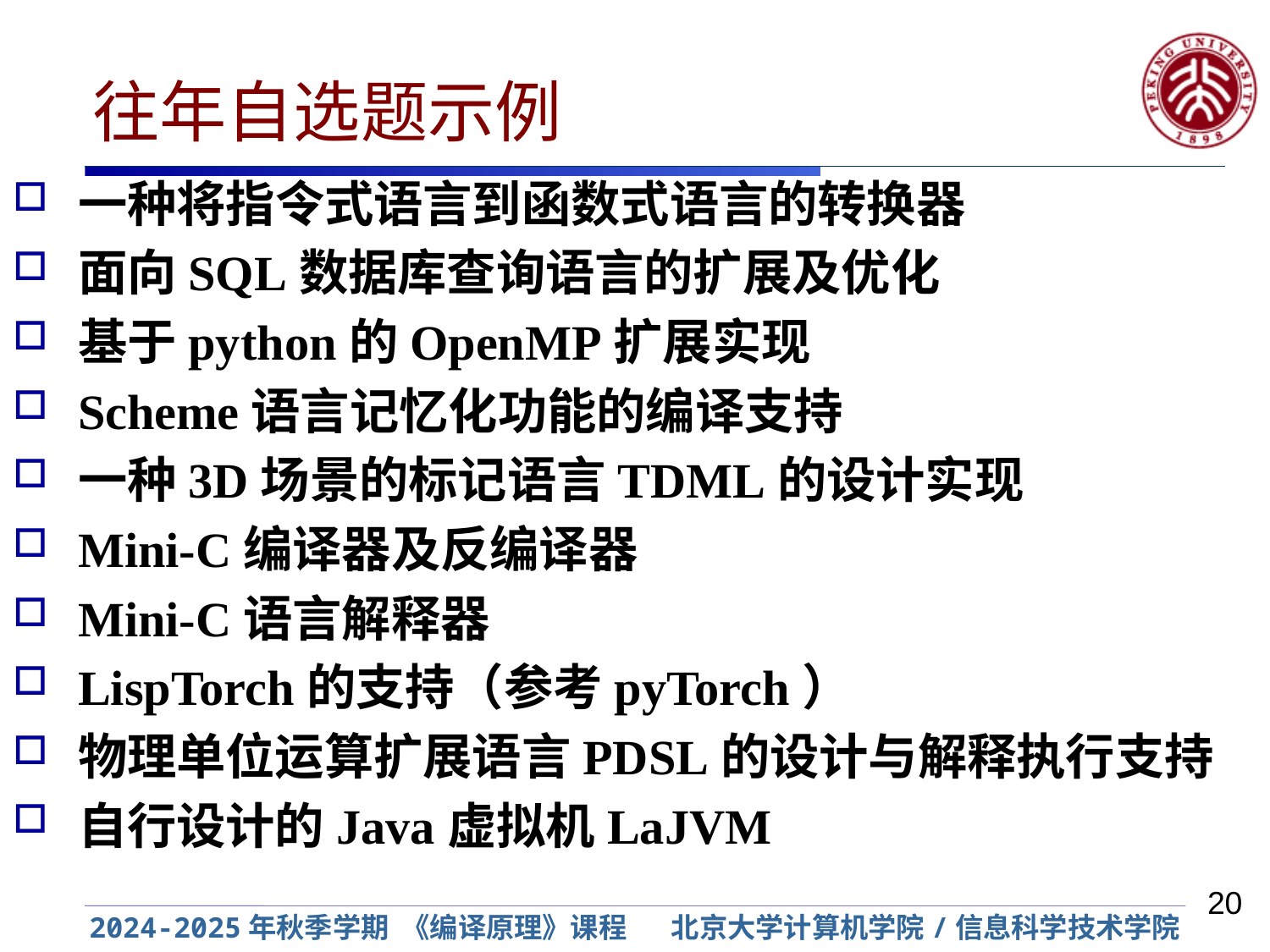

# 往年自选题示例
一种将指令式语言到函数式语言的转换器
面向SQL数据库查询语言的扩展及优化
基于python的OpenMP扩展实现
Scheme语言记忆化功能的编译支持
一种3D场景的标记语言TDML的设计实现
Mini-C编译器及反编译器
Mini-C语言解释器
LispTorch的支持（参考pyTorch）
物理单位运算扩展语言PDSL的设计与解释执行支持
自行设计的Java虚拟机LaJVM